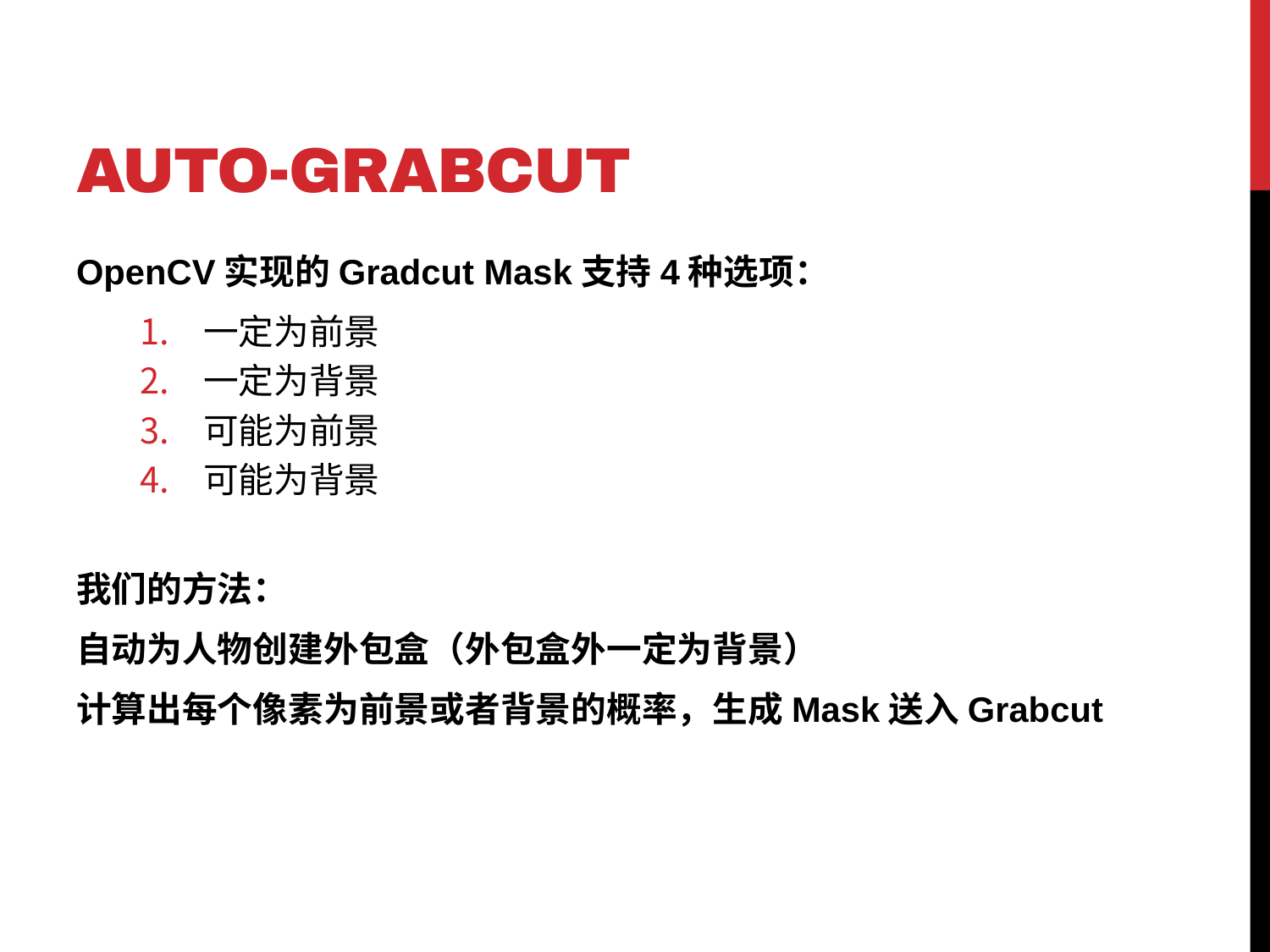

# Auto-grabcut
OpenCV实现的Gradcut Mask支持4种选项：
一定为前景
一定为背景
可能为前景
可能为背景

我们的方法：
自动为人物创建外包盒（外包盒外一定为背景）
计算出每个像素为前景或者背景的概率，生成Mask送入Grabcut